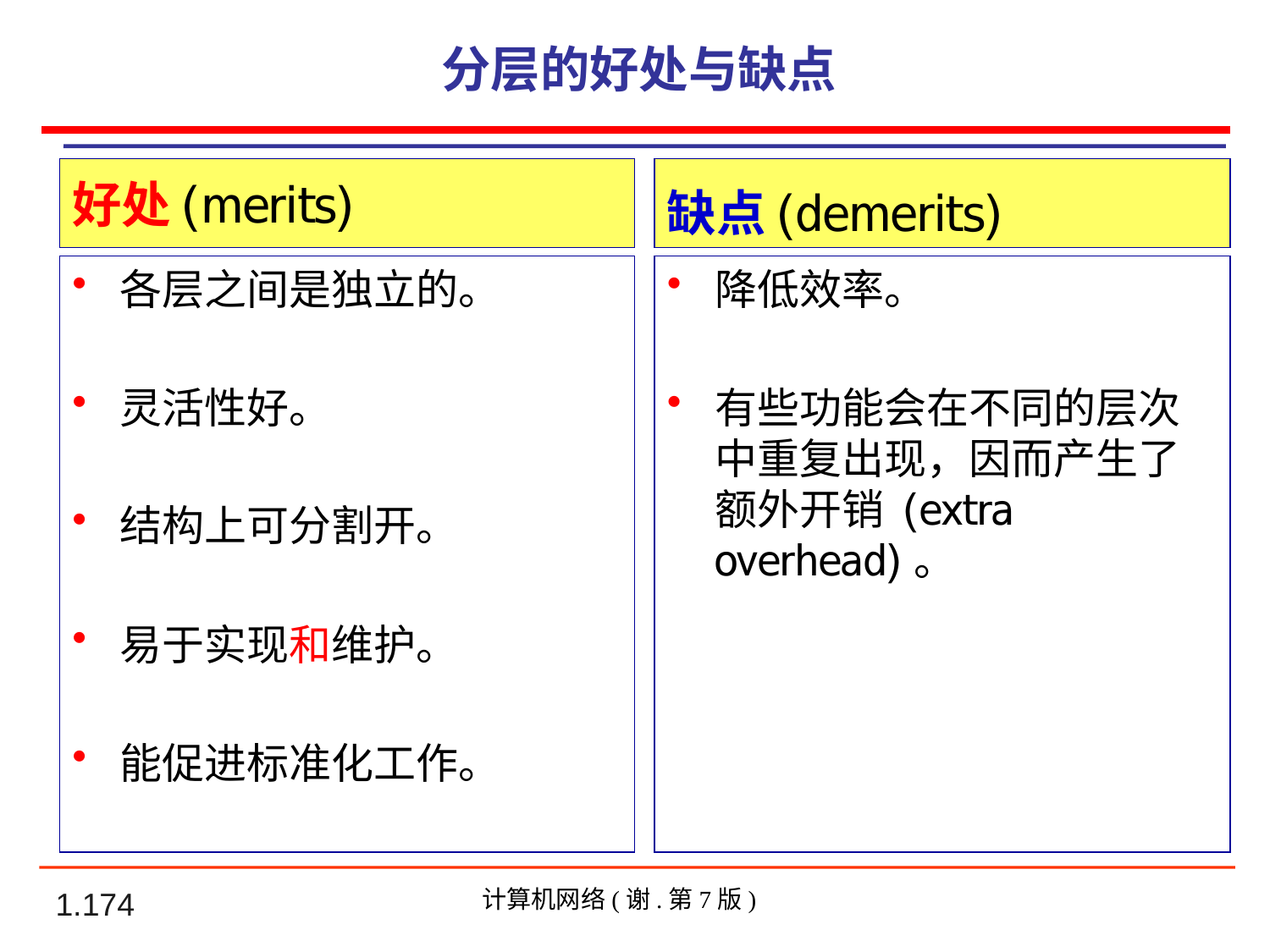

# 分层的好处与缺点
好处(merits)
缺点(demerits)
各层之间是独立的。

灵活性好。

结构上可分割开。

易于实现和维护。

能促进标准化工作。
降低效率。

有些功能会在不同的层次中重复出现，因而产生了额外开销 (extra overhead)。